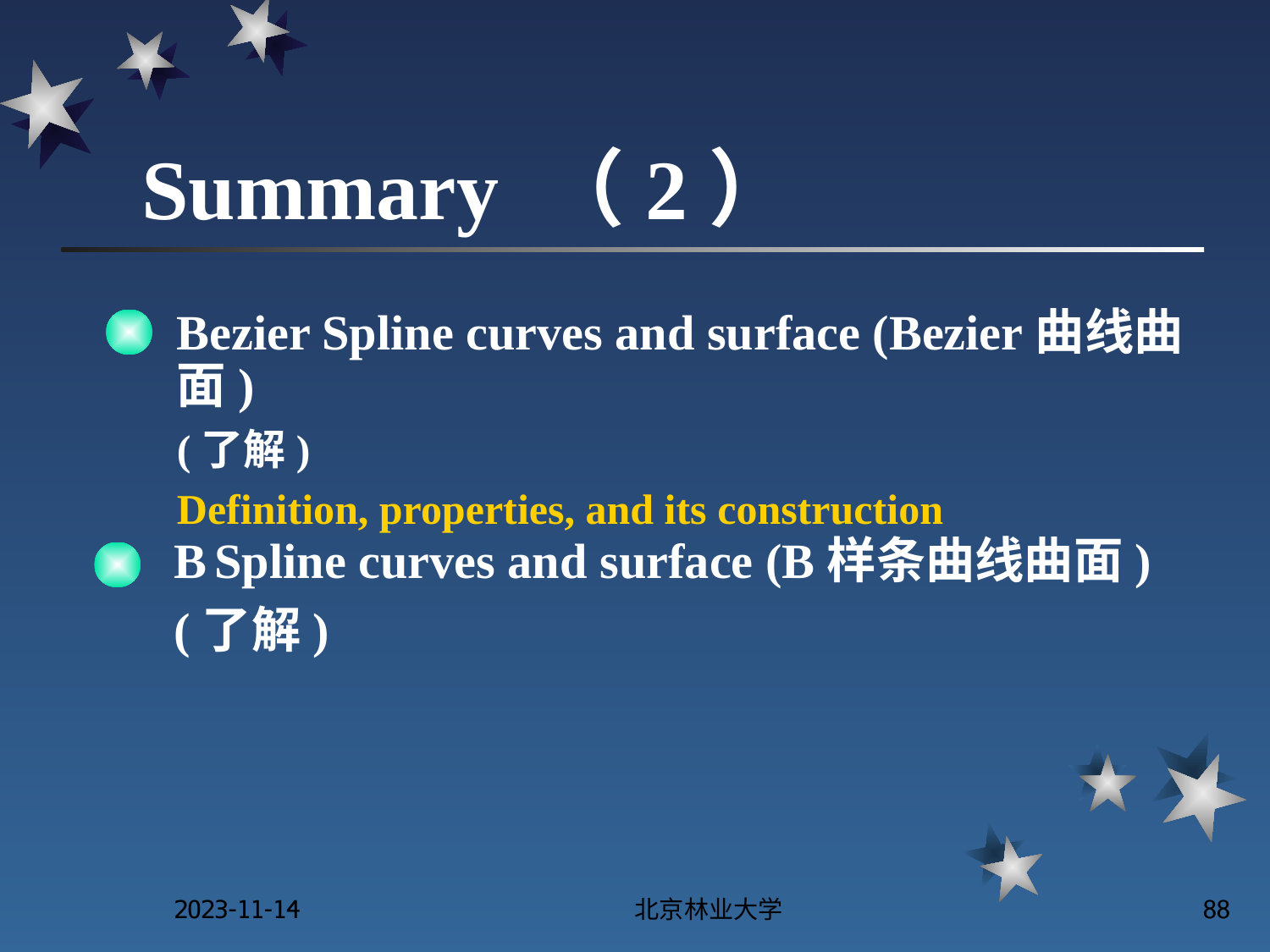

# Summary （2）
Bezier Spline curves and surface (Bezier曲线曲面)
(了解)
Definition, properties, and its construction

B Spline curves and surface (B样条曲线曲面)
(了解)

2023-11-14
北京林业大学
88